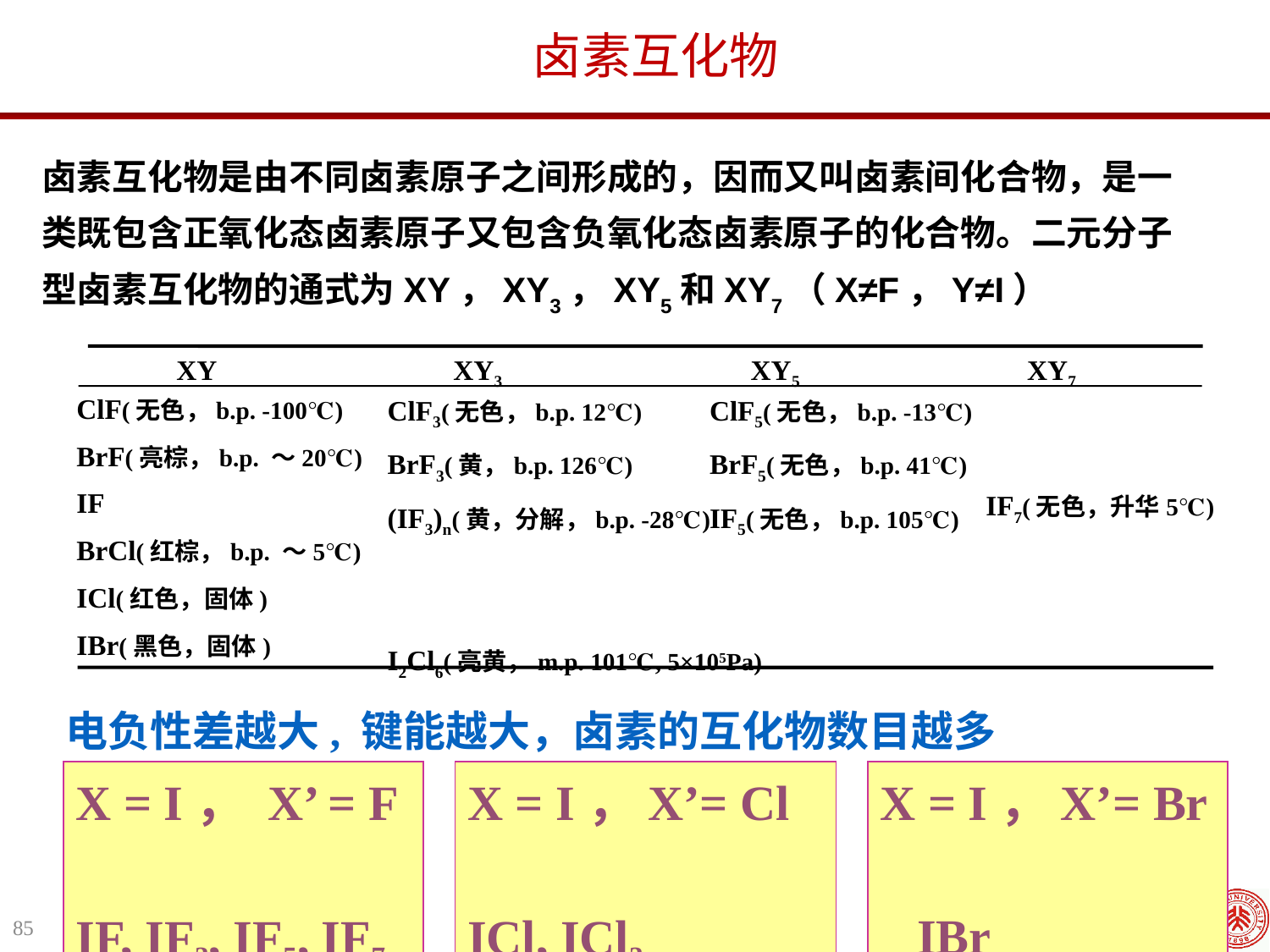

卤素互化物

卤素互化物是由不同卤素原子之间形成的，因而又叫卤素间化合物，是一类既包含正氧化态卤素原子又包含负氧化态卤素原子的化合物。二元分子型卤素互化物的通式为XY，XY3，XY5和XY7（X≠F，Y≠I）

XY                                  XY3                                    XY5                                 XY7
ClF(无色，b.p. -100℃)
BrF(亮棕，b.p. ～20℃)
IF
BrCl(红棕，b.p. ～5℃)
ICl(红色，固体)
IBr(黑色，固体)
ClF3(无色，b.p. 12℃)
BrF3(黄，b.p. 126℃)
(IF3)n(黄，分解，b.p. -28℃)

I2Cl6(亮黄，m.p. 101℃, 5×105Pa)
ClF5(无色，b.p. -13℃)
BrF5(无色，b.p. 41℃)
IF5(无色，b.p. 105℃)

IF7(无色，升华5℃)

电负性差越大, 键能越大，卤素的互化物数目越多
X = I， X’ = F
IF, IF3, IF5, IF7
X = I，X’= Cl
ICl, ICl3
X = I，X’= Br
   IBr
85